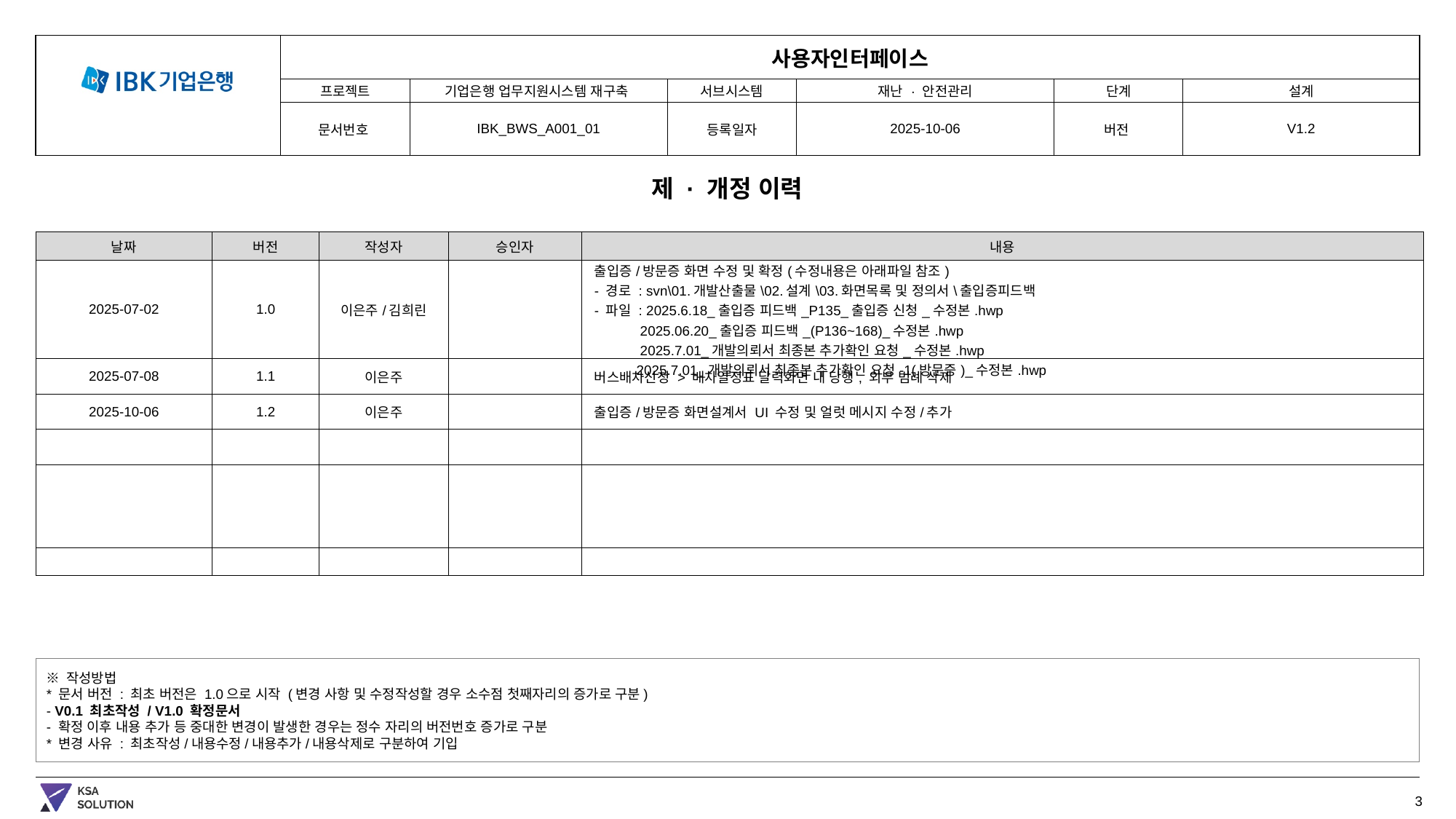

제 · 개정 이력
| 날짜 | 버전 | 작성자 | 승인자 | 내용 |
| --- | --- | --- | --- | --- |
| 2025-07-02 | 1.0 | 이은주/김희린 |  | 출입증/방문증 화면 수정 및 확정(수정내용은 아래파일 참조) - 경로 : svn\01.개발산출물\02.설계\03.화면목록 및 정의서\출입증피드백 - 파일 : 2025.6.18\_출입증 피드백\_P135\_출입증 신청\_수정본.hwp 2025.06.20\_출입증 피드백\_(P136~168)\_수정본.hwp 2025.7.01\_개발의뢰서 최종본 추가확인 요청\_수정본.hwp 2025.7.01\_개발의뢰서 최종본 추가확인 요청-1(방문증)\_수정본.hwp |
| 2025-07-08 | 1.1 | 이은주 |  | 버스배차신청 > 배차일정표 달력화면 내 당행, 외부 범례 삭제 |
| 2025-10-06 | 1.2 | 이은주 |  | 출입증/방문증 화면설계서 UI 수정 및 얼럿 메시지 수정/추가 |
|  |  |  |  |  |
|  |  |  |  |  |
|  |  |  |  |  |
※ 작성방법
* 문서 버전 : 최초 버전은 1.0으로 시작 (변경 사항 및 수정작성할 경우 소수점 첫째자리의 증가로 구분)
- V0.1 최초작성 / V1.0 확정문서
- 확정 이후 내용 추가 등 중대한 변경이 발생한 경우는 정수 자리의 버전번호 증가로 구분
* 변경 사유 : 최초작성/내용수정/내용추가/내용삭제로 구분하여 기입